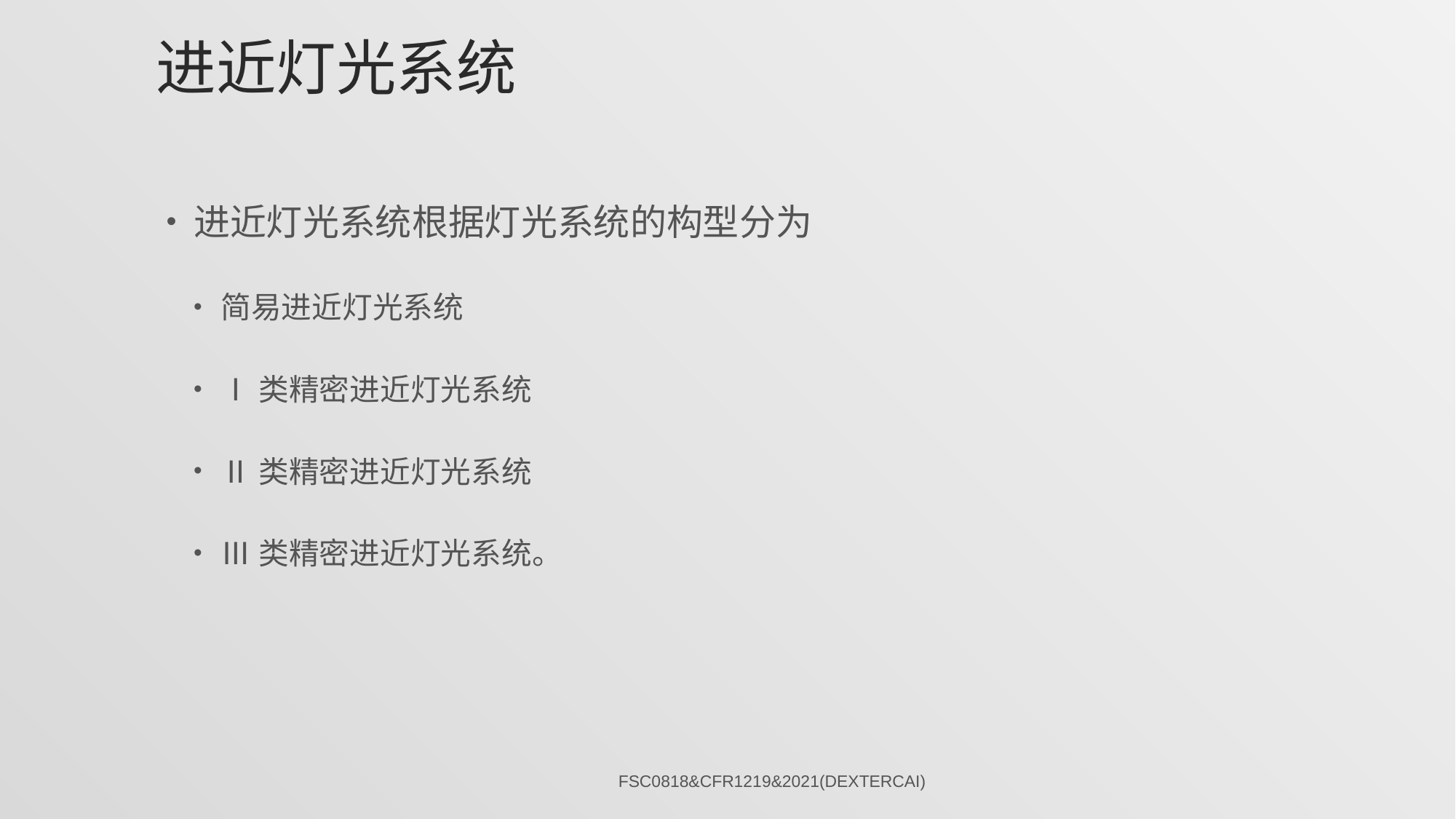

# 进近灯光系统
进近灯光系统根据灯光系统的构型分为
简易进近灯光系统
Ⅰ类精密进近灯光系统
Ⅱ类精密进近灯光系统
Ⅲ类精密进近灯光系统。
FSC0818&CFR1219&2021(DexterCai)